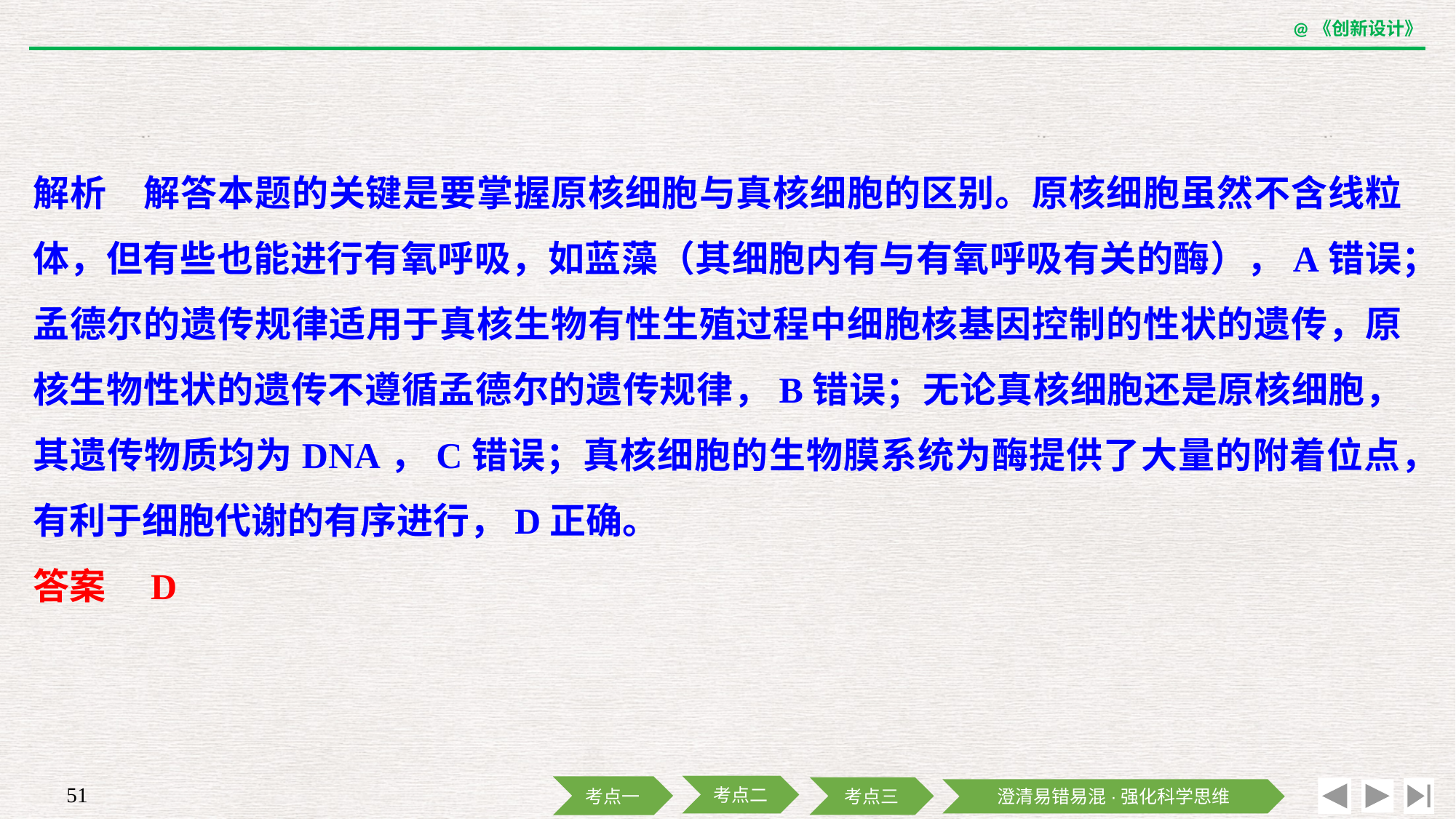

解析　解答本题的关键是要掌握原核细胞与真核细胞的区别。原核细胞虽然不含线粒体，但有些也能进行有氧呼吸，如蓝藻（其细胞内有与有氧呼吸有关的酶），A错误；孟德尔的遗传规律适用于真核生物有性生殖过程中细胞核基因控制的性状的遗传，原核生物性状的遗传不遵循孟德尔的遗传规律，B错误；无论真核细胞还是原核细胞，其遗传物质均为DNA，C错误；真核细胞的生物膜系统为酶提供了大量的附着位点，有利于细胞代谢的有序进行，D正确。
答案　D